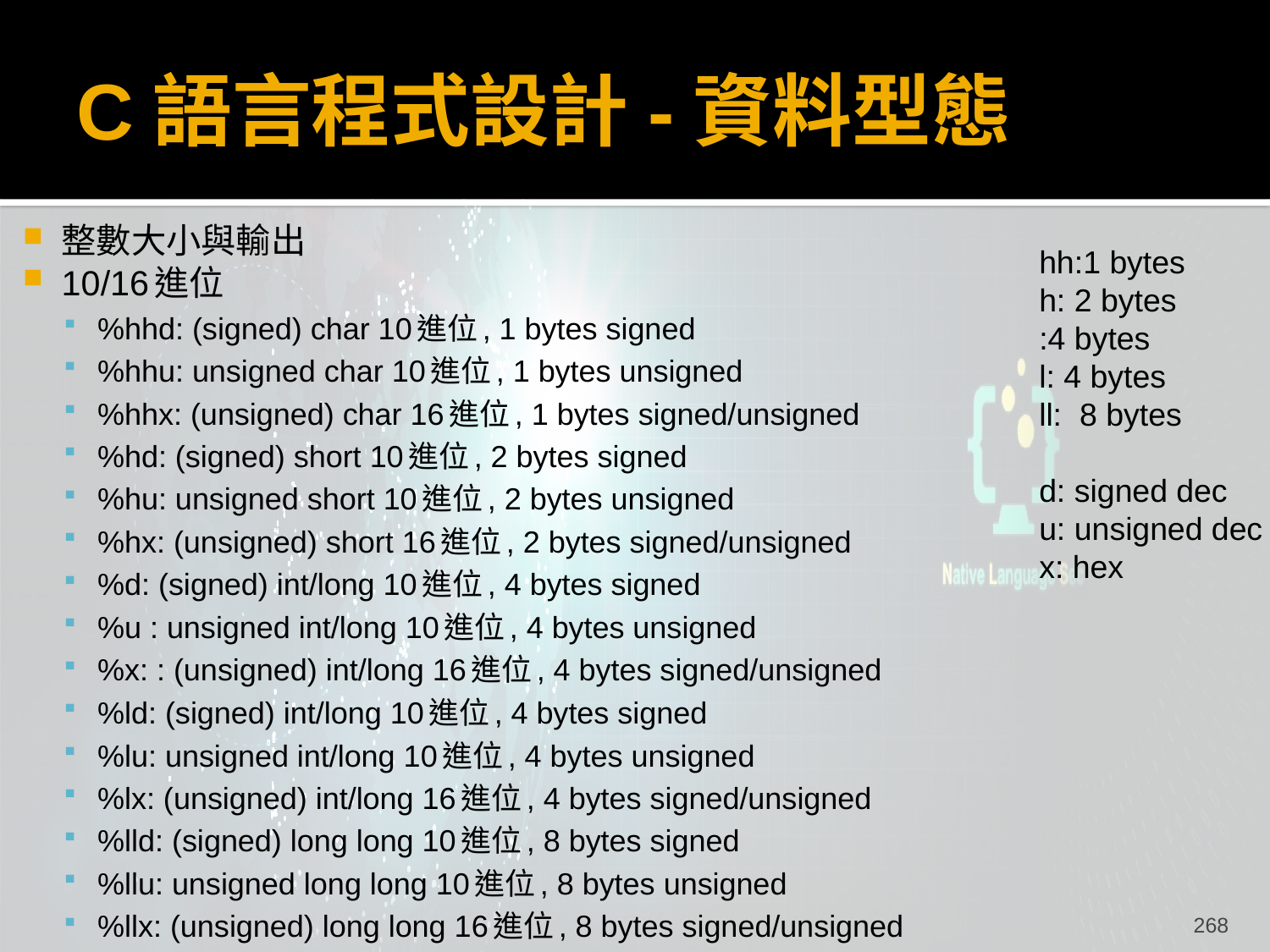

# C語言程式設計-資料型態
整數大小與輸出
10/16進位
%hhd: (signed) char 10進位, 1 bytes signed
%hhu: unsigned char 10進位, 1 bytes unsigned
%hhx: (unsigned) char 16進位, 1 bytes signed/unsigned
%hd: (signed) short 10進位, 2 bytes signed
%hu: unsigned short 10進位, 2 bytes unsigned
%hx: (unsigned) short 16進位, 2 bytes signed/unsigned
%d: (signed) int/long 10進位, 4 bytes signed
%u : unsigned int/long 10進位, 4 bytes unsigned
%x: : (unsigned) int/long 16進位, 4 bytes signed/unsigned
%ld: (signed) int/long 10進位, 4 bytes signed
%lu: unsigned int/long 10進位, 4 bytes unsigned
%lx: (unsigned) int/long 16進位, 4 bytes signed/unsigned
%lld: (signed) long long 10進位, 8 bytes signed
%llu: unsigned long long 10進位, 8 bytes unsigned
%llx: (unsigned) long long 16進位, 8 bytes signed/unsigned

hh:1 bytes
h: 2 bytes
:4 bytes
l: 4 bytes
ll:  8 bytes

d: signed dec
u: unsigned dec
x: hex
268